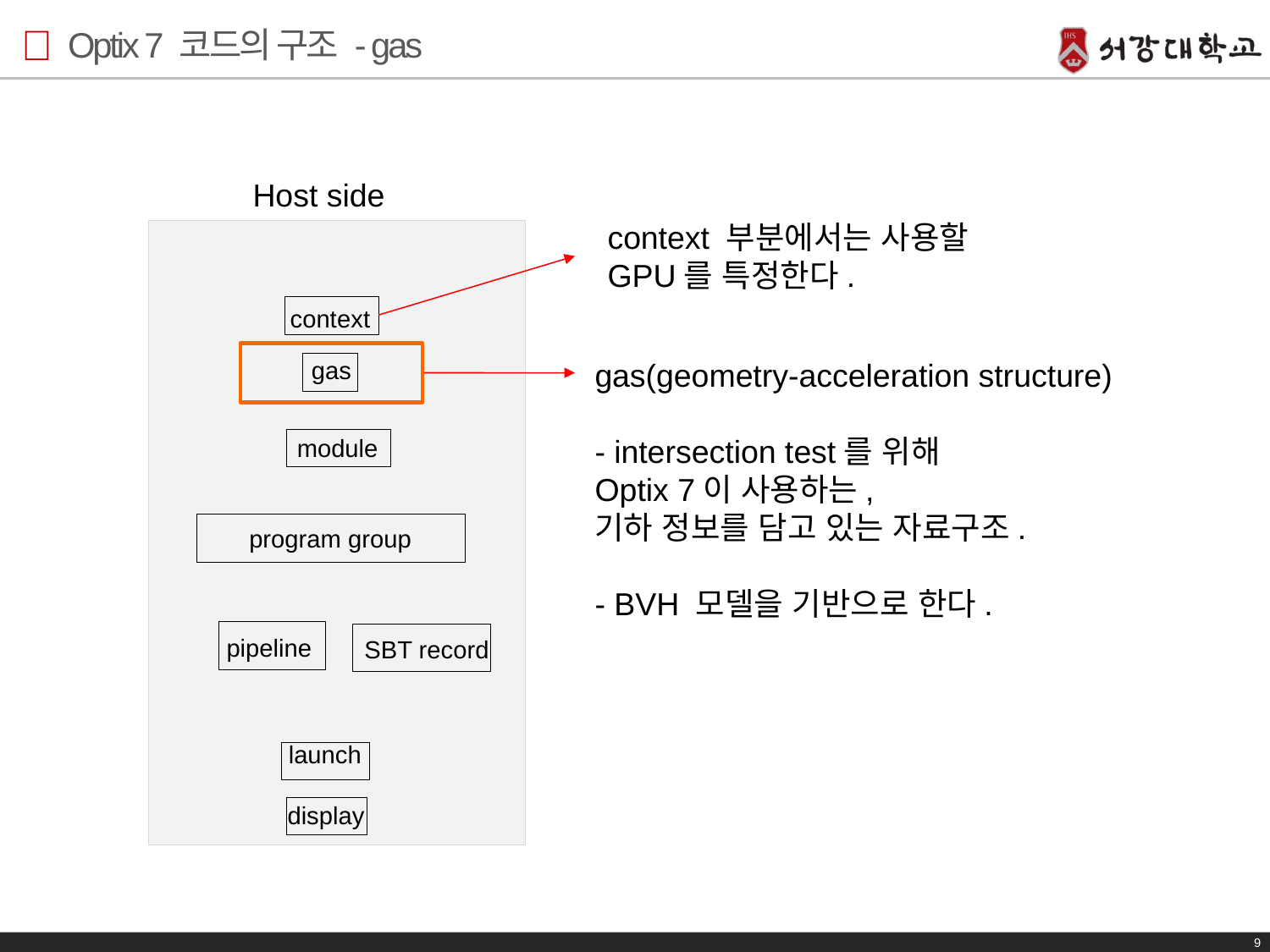

# Optix 7 코드의 구조 - gas
Host side

launch
display

context
gas

module

program group

pipeline
SBT record

context 부분에서는 사용할 GPU를 특정한다.

gas(geometry-acceleration structure)

- intersection test를 위해
Optix 7이 사용하는,
기하 정보를 담고 있는 자료구조.

- BVH 모델을 기반으로 한다.
9